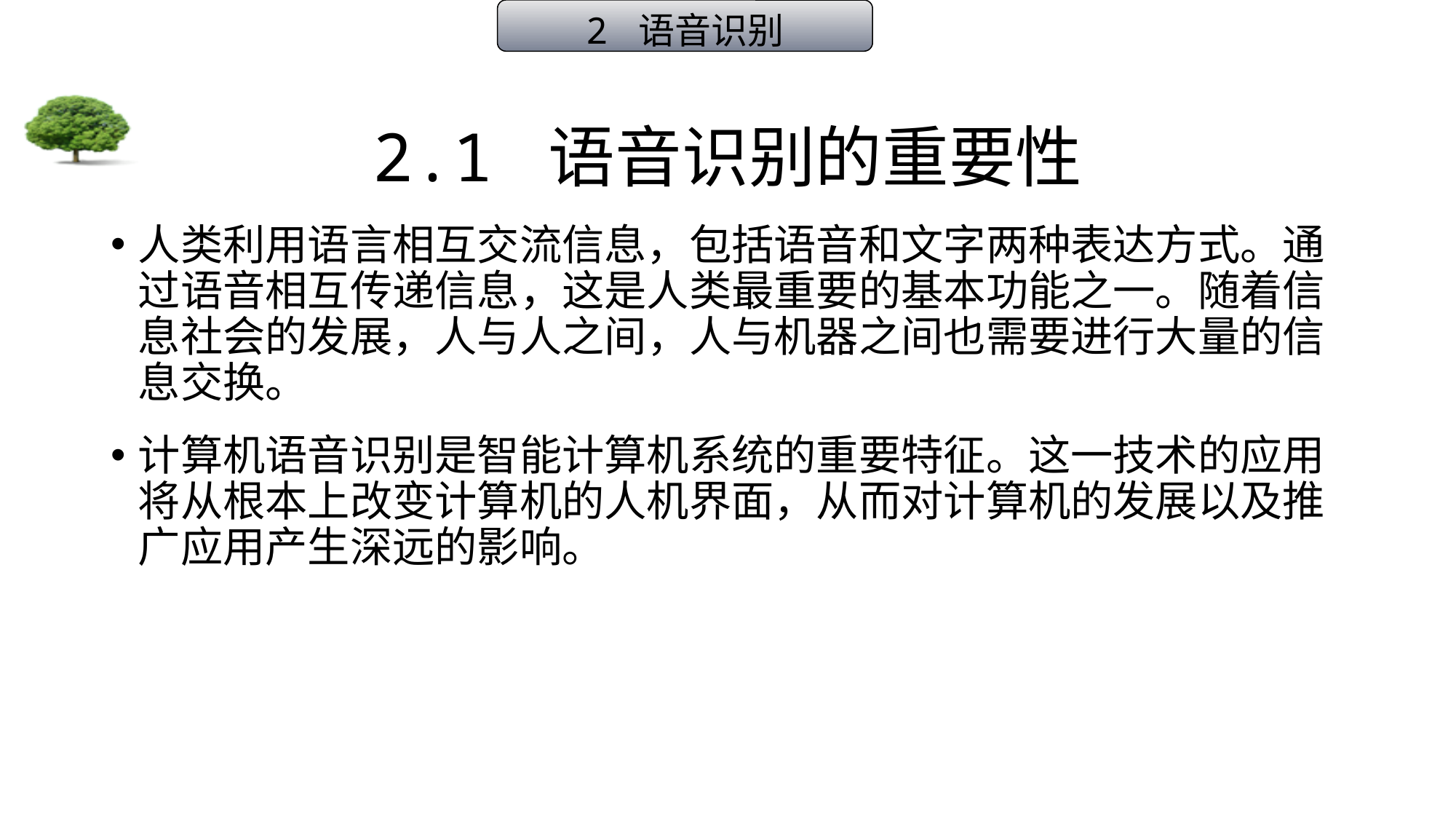

2 语音识别

# 2.1 语音识别的重要性
人类利用语言相互交流信息，包括语音和文字两种表达方式。通过语音相互传递信息，这是人类最重要的基本功能之一。随着信息社会的发展，人与人之间，人与机器之间也需要进行大量的信息交换。
计算机语音识别是智能计算机系统的重要特征。这一技术的应用将从根本上改变计算机的人机界面，从而对计算机的发展以及推广应用产生深远的影响。